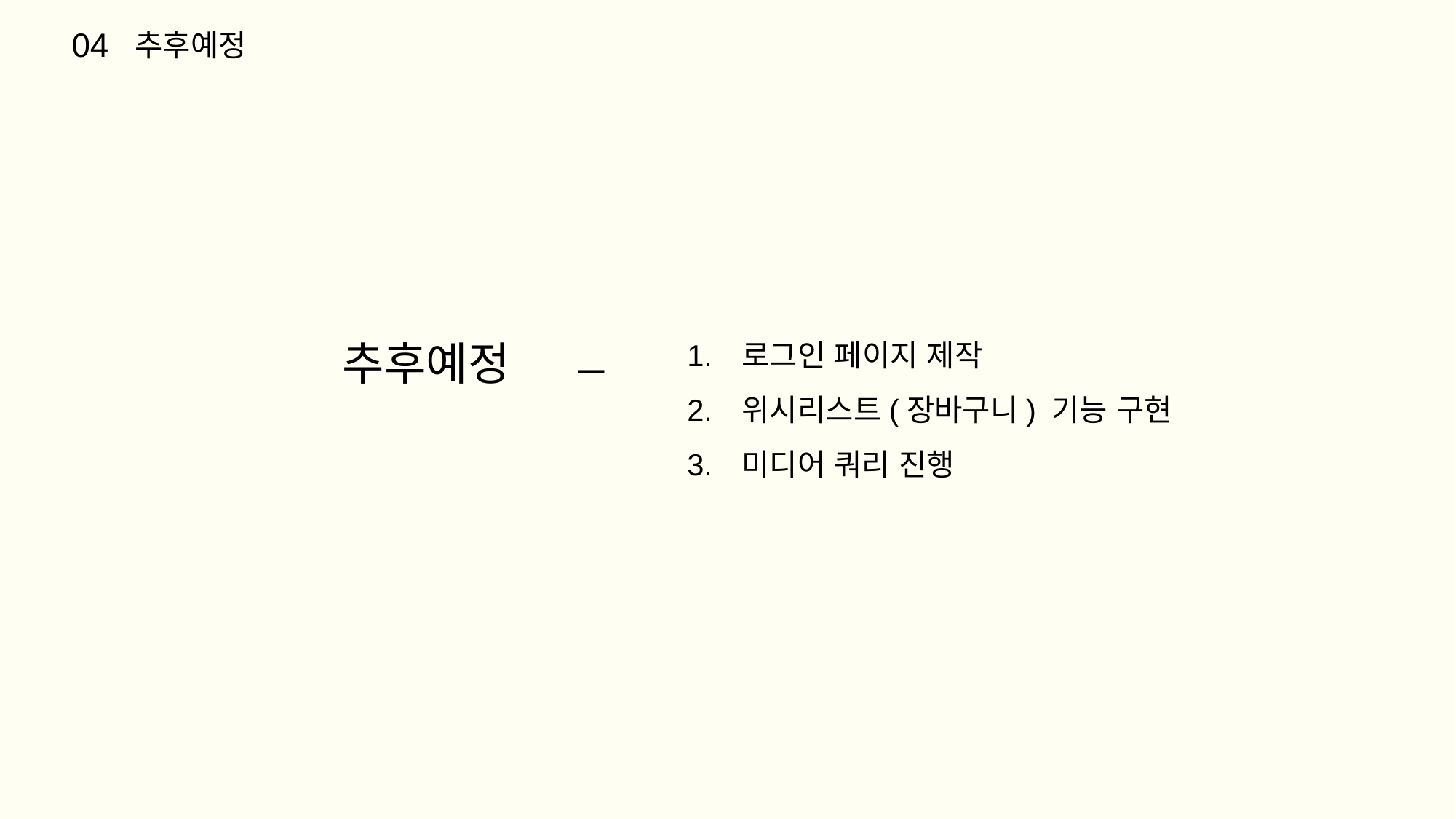

04
추후예정
_
추후예정
로그인 페이지 제작
위시리스트(장바구니) 기능 구현
미디어 쿼리 진행